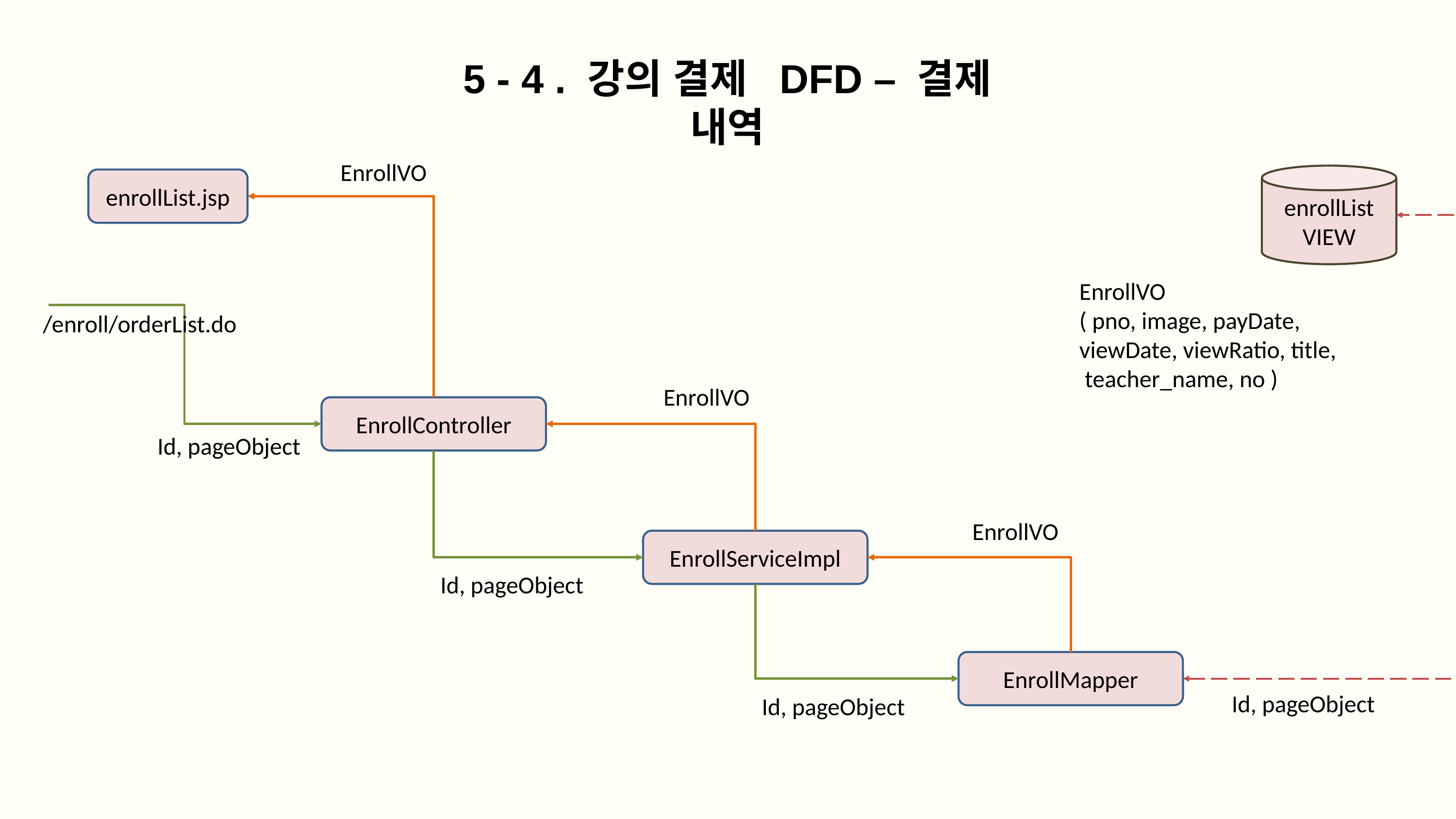

5 - 4 . 강의 결제  DFD – 결제 내역
EnrollVO
enrollList
VIEW
enrollList.jsp
EnrollVO
( pno, image, payDate,
viewDate, viewRatio, title,
 teacher_name, no )
/enroll/orderList.do
EnrollVO
EnrollController
Id, pageObject
EnrollVO
EnrollServiceImpl
Id, pageObject
EnrollMapper
Id, pageObject
Id, pageObject